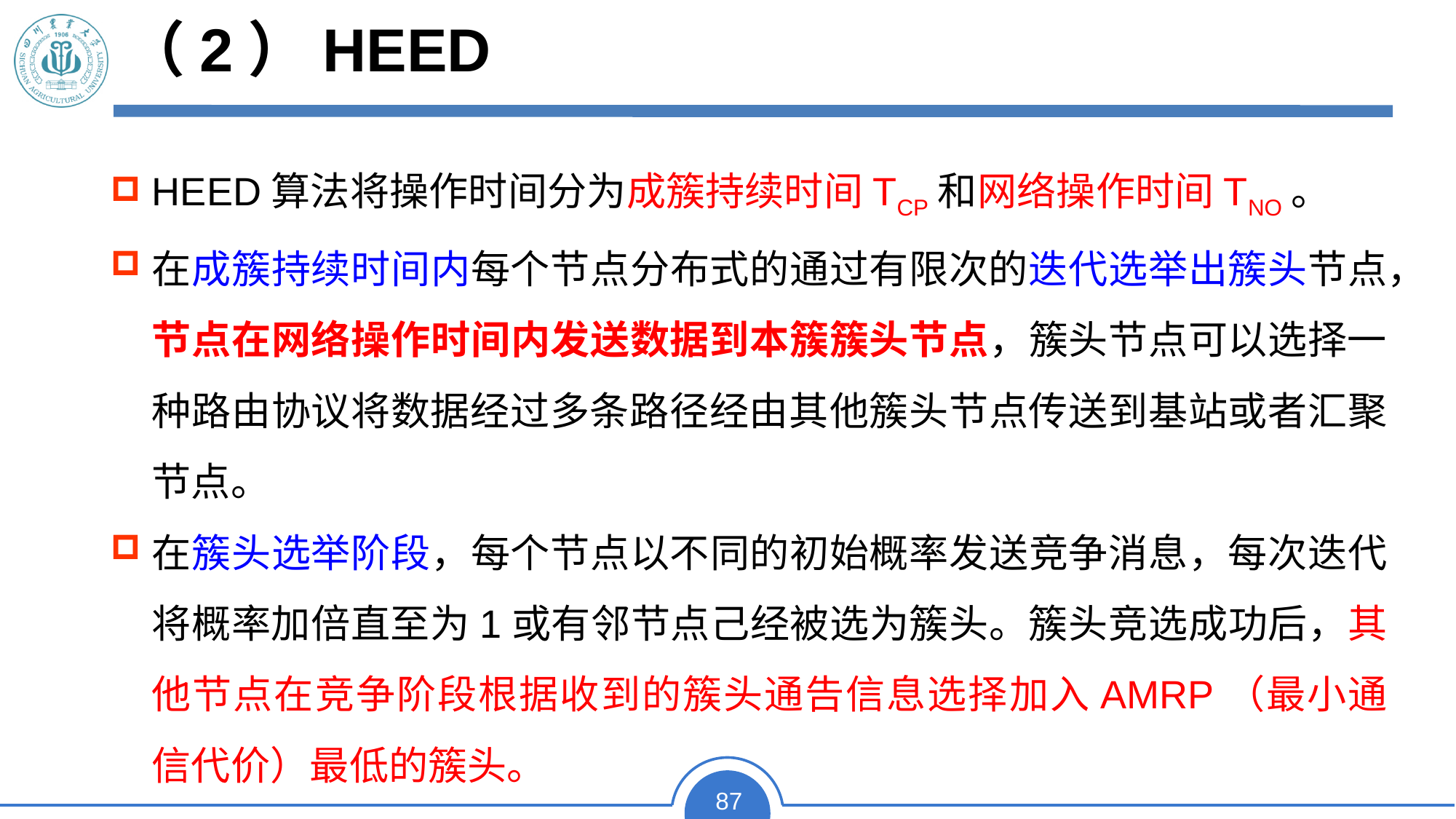

# （2）HEED
HEED算法将操作时间分为成簇持续时间TCP和网络操作时间TNO。
在成簇持续时间内每个节点分布式的通过有限次的迭代选举出簇头节点，节点在网络操作时间内发送数据到本簇簇头节点，簇头节点可以选择一种路由协议将数据经过多条路径经由其他簇头节点传送到基站或者汇聚节点。
在簇头选举阶段，每个节点以不同的初始概率发送竞争消息，每次迭代将概率加倍直至为1或有邻节点己经被选为簇头。簇头竞选成功后，其他节点在竞争阶段根据收到的簇头通告信息选择加入AMRP（最小通信代价）最低的簇头。